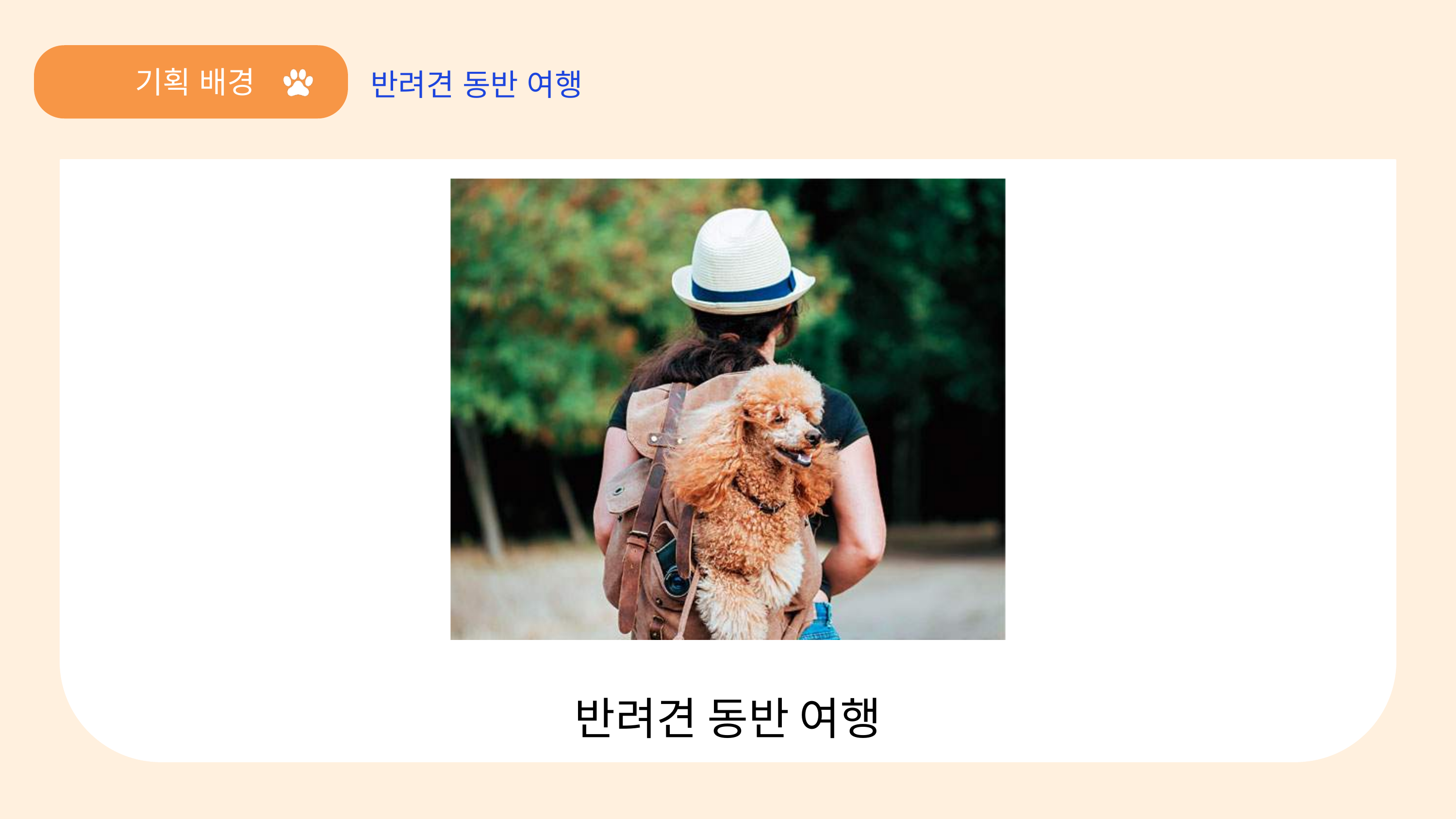

기획 배경
팀원

반려견 동반 여행

반려견 동반 여행